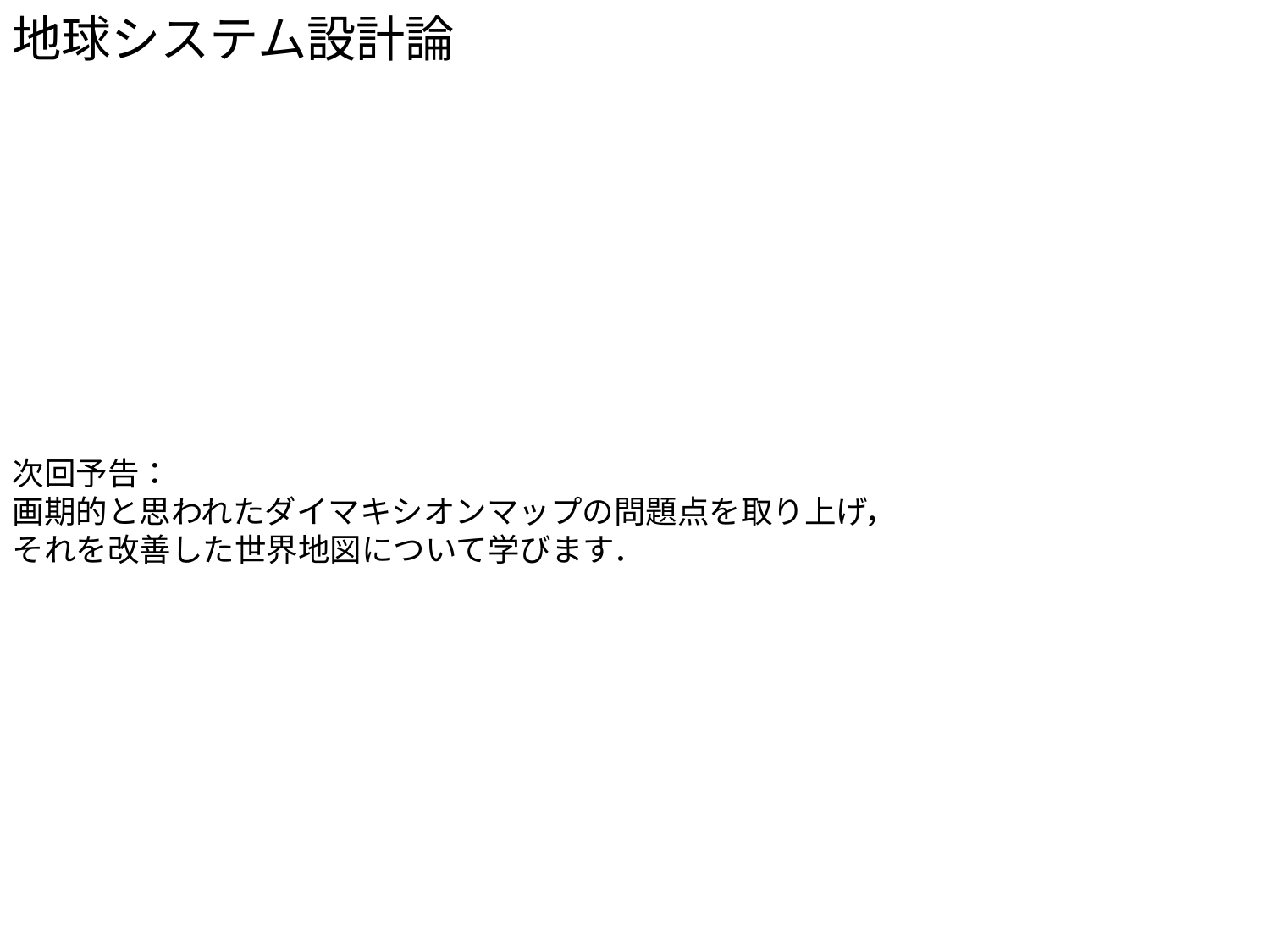

地球システム設計論
次回予告：
画期的と思われたダイマキシオンマップの問題点を取り上げ，
それを改善した世界地図について学びます．